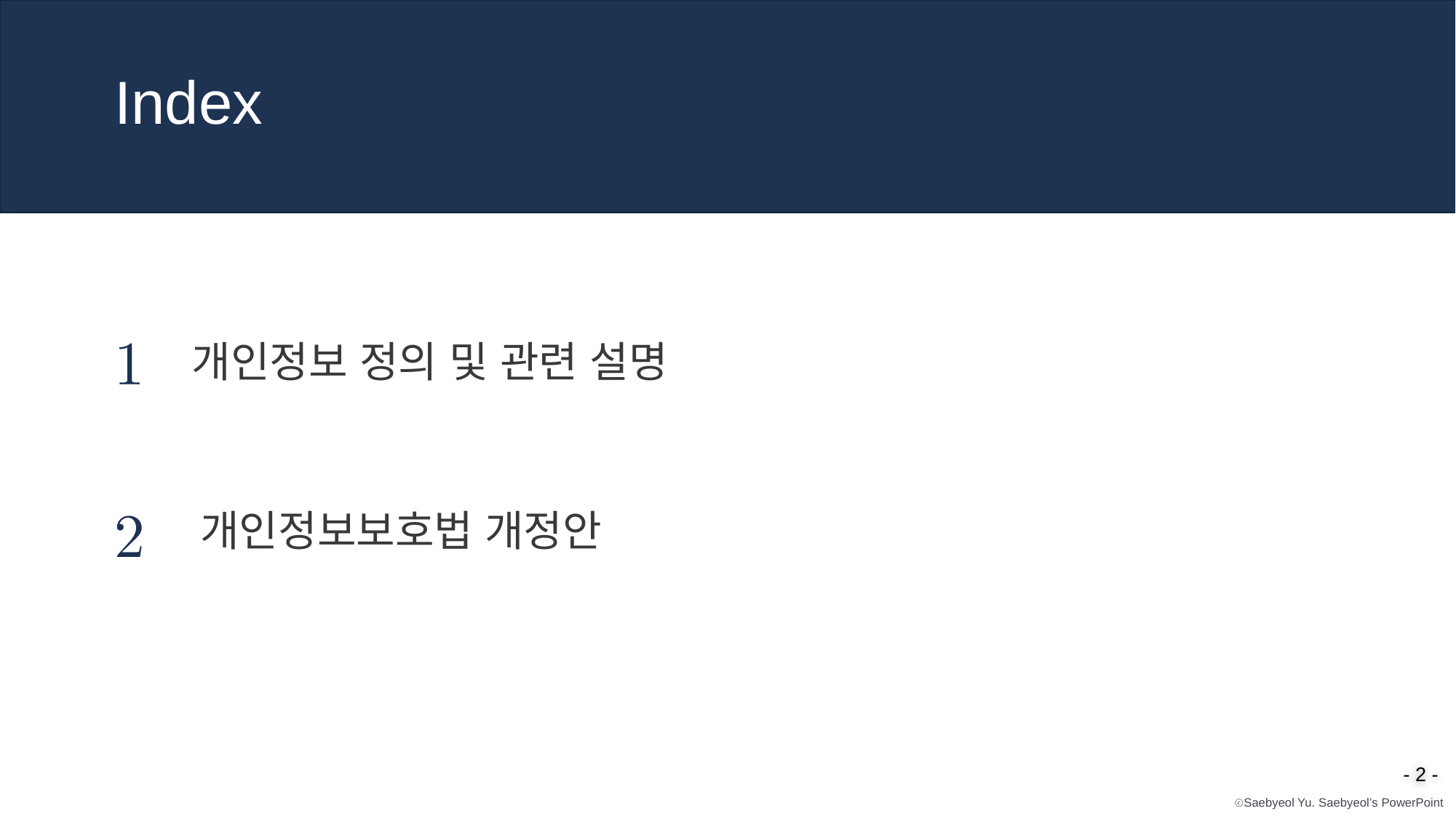

Index
1
개인정보 정의 및 관련 설명
2
개인정보보호법 개정안
- 2 -